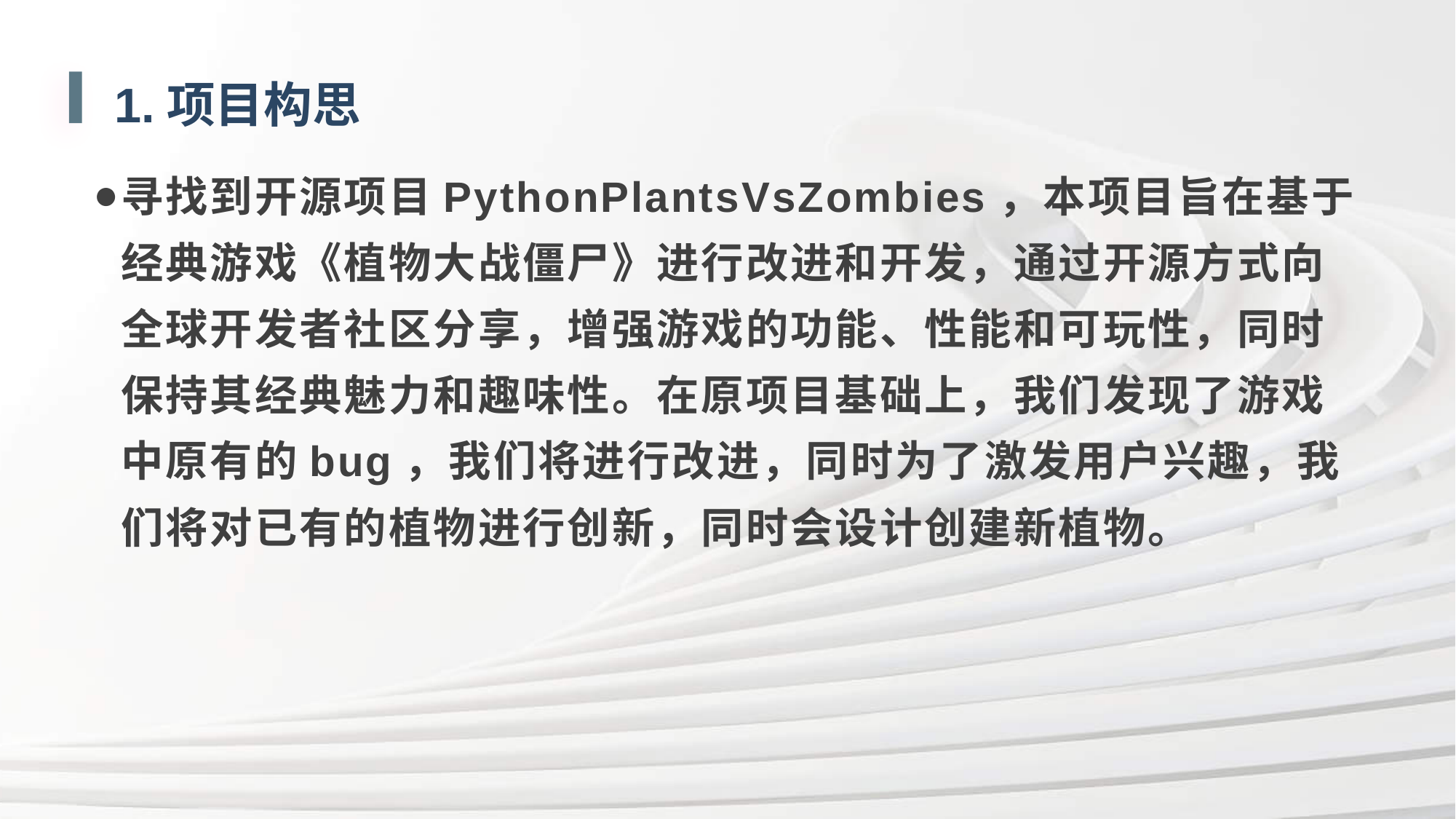

1.项目构思
寻找到开源项目PythonPlantsVsZombies，本项目旨在基于经典游戏《植物大战僵尸》进行改进和开发，通过开源方式向全球开发者社区分享，增强游戏的功能、性能和可玩性，同时保持其经典魅力和趣味性。在原项目基础上，我们发现了游戏中原有的bug，我们将进行改进，同时为了激发用户兴趣，我们将对已有的植物进行创新，同时会设计创建新植物。